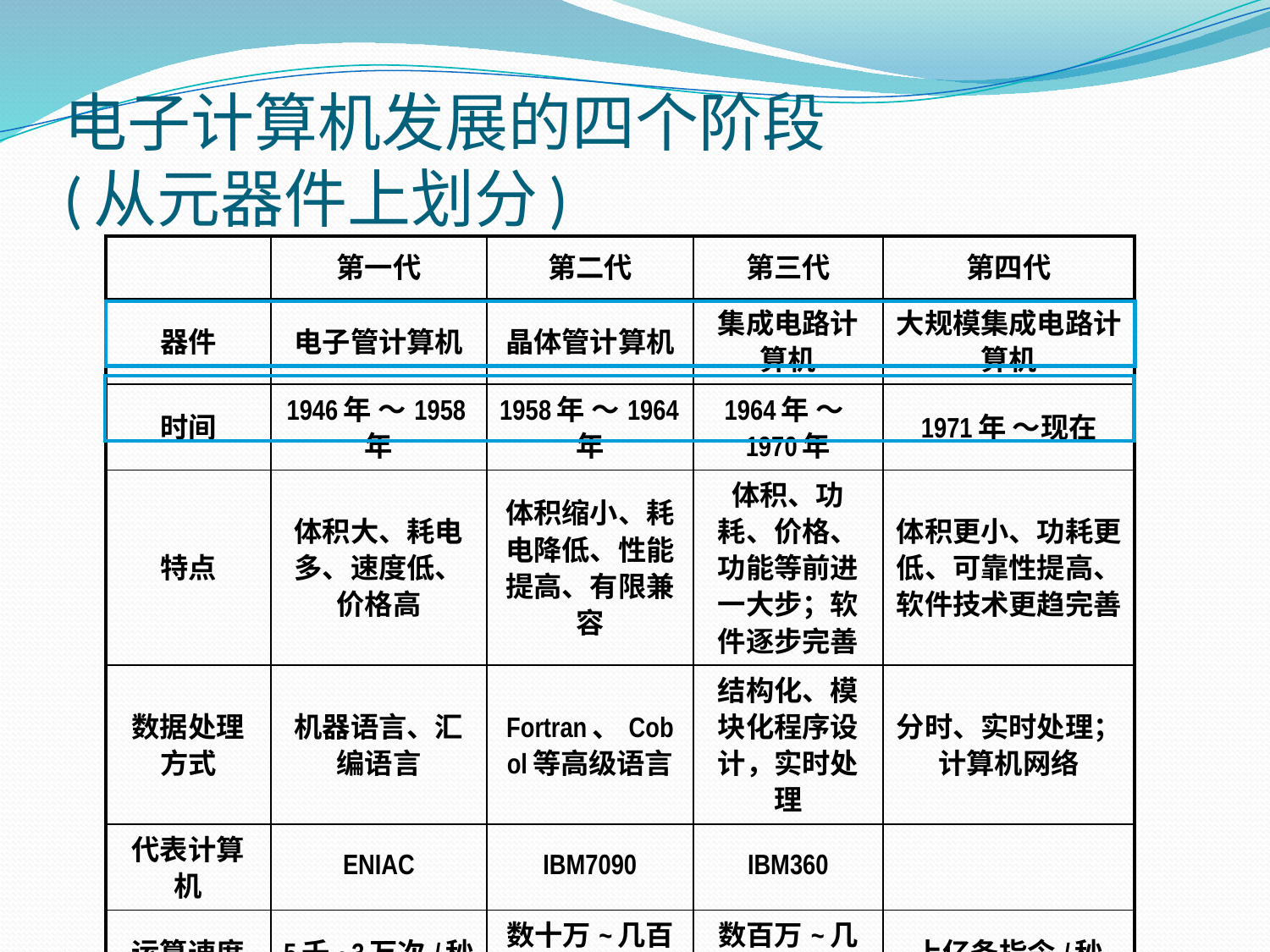

# 电子计算机发展的四个阶段 (从元器件上划分)
|  | 第一代 | 第二代 | 第三代 | 第四代 |
| --- | --- | --- | --- | --- |
| 器件 | 电子管计算机 | 晶体管计算机 | 集成电路计算机 | 大规模集成电路计算机 |
| 时间 | 1946年 ～1958年 | 1958年 ～1964年 | 1964年 ～1970年 | 1971年 ～现在 |
| 特点 | 体积大、耗电多、速度低、价格高 | 体积缩小、耗电降低、性能提高、有限兼容 | 体积、功耗、价格、功能等前进一大步；软件逐步完善 | 体积更小、功耗更低、可靠性提高、软件技术更趋完善 |
| 数据处理方式 | 机器语言、汇编语言 | Fortran、Cobol等高级语言 | 结构化、模块化程序设计，实时处理 | 分时、实时处理；计算机网络 |
| 代表计算机 | ENIAC | IBM7090 | IBM360 |  |
| 运算速度 | 5千~3万次/秒 | 数十万~几百万次/秒 | 数百万~几千万次/秒 | 上亿条指令/秒 |